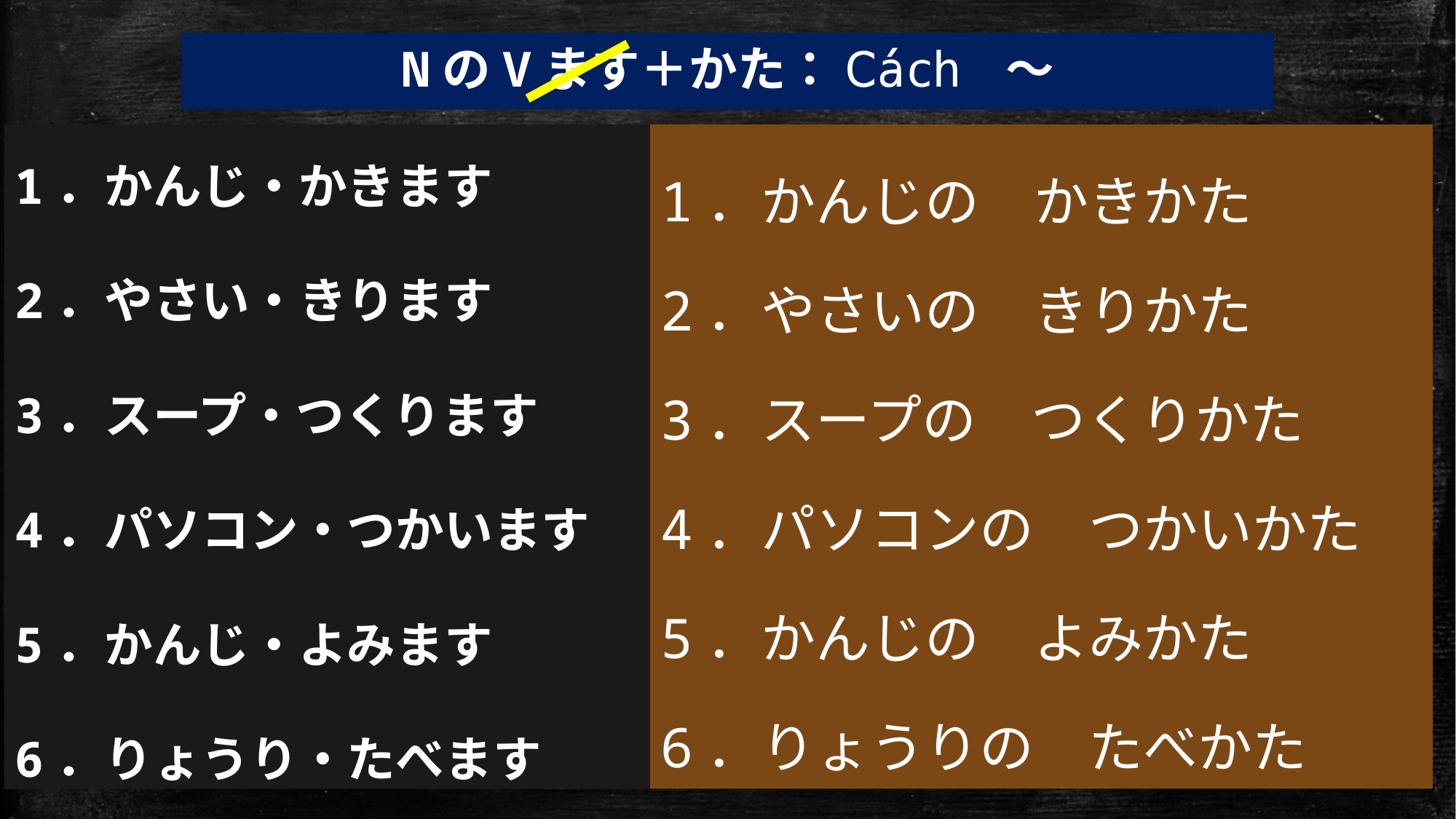

# NのVます＋かた：Cách ～
1．かんじ・かきます
2．やさい・きります
3．スープ・つくります
4．パソコン・つかいます
5．かんじ・よみます
6．りょうり・たべます
1．かんじの　かきかた
2．やさいの　きりかた
3．スープの　つくりかた
4．パソコンの　つかいかた
5．かんじの　よみかた
6．りょうりの　たべかた